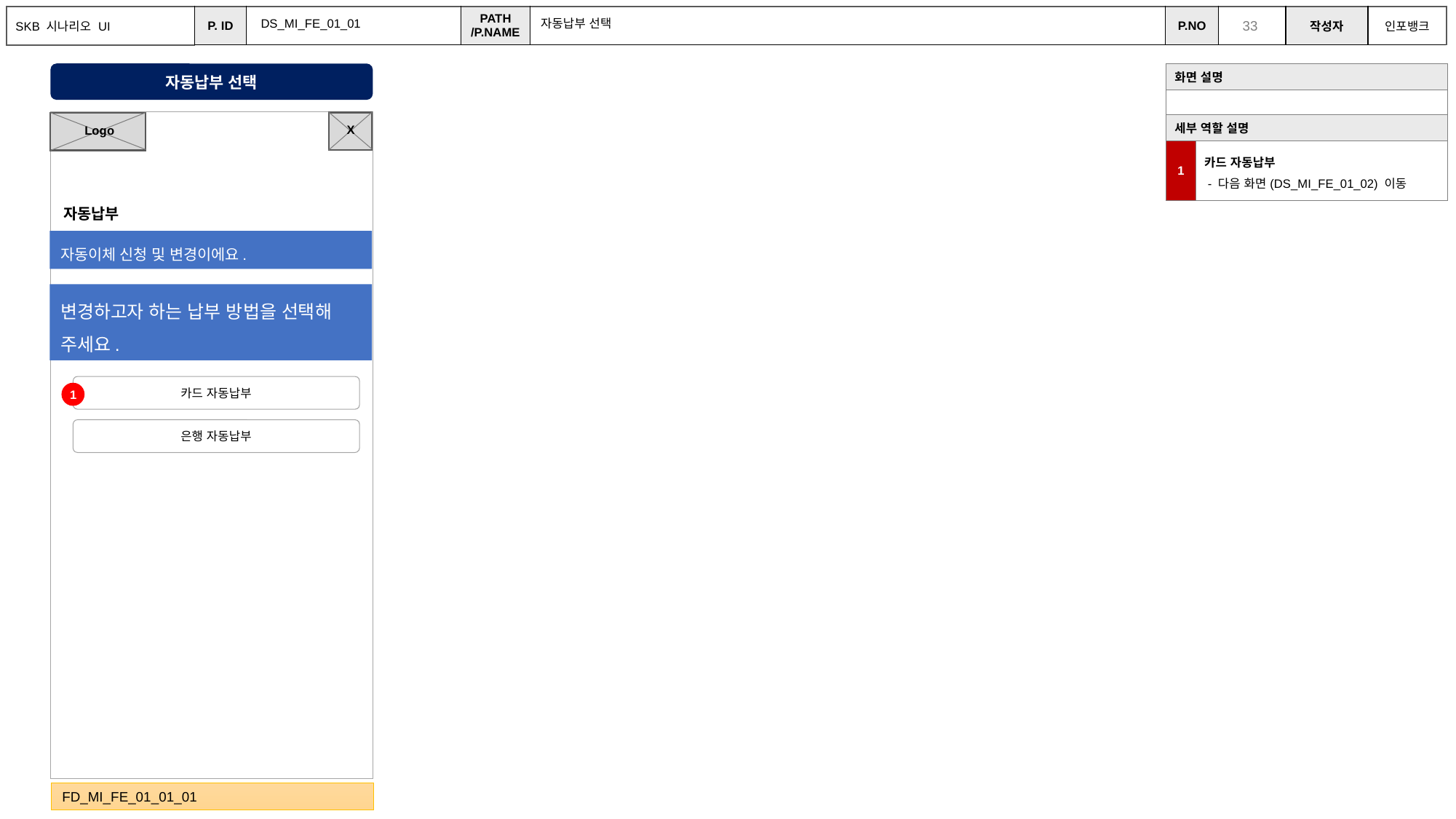

DS_MI_FE_01_01
자동납부 선택
자동납부 선택
| 화면 설명 |  |
| --- | --- |
|  |  |
| 세부 역할 설명 |  |
| 1 | 카드 자동납부 - 다음 화면(DS\_MI\_FE\_01\_02) 이동 |

X

Logo
자동납부
자동이체 신청 및 변경이에요.
변경하고자 하는 납부 방법을 선택해 주세요.

카드 자동납부
1

은행 자동납부
FD_MI_FE_01_01_01